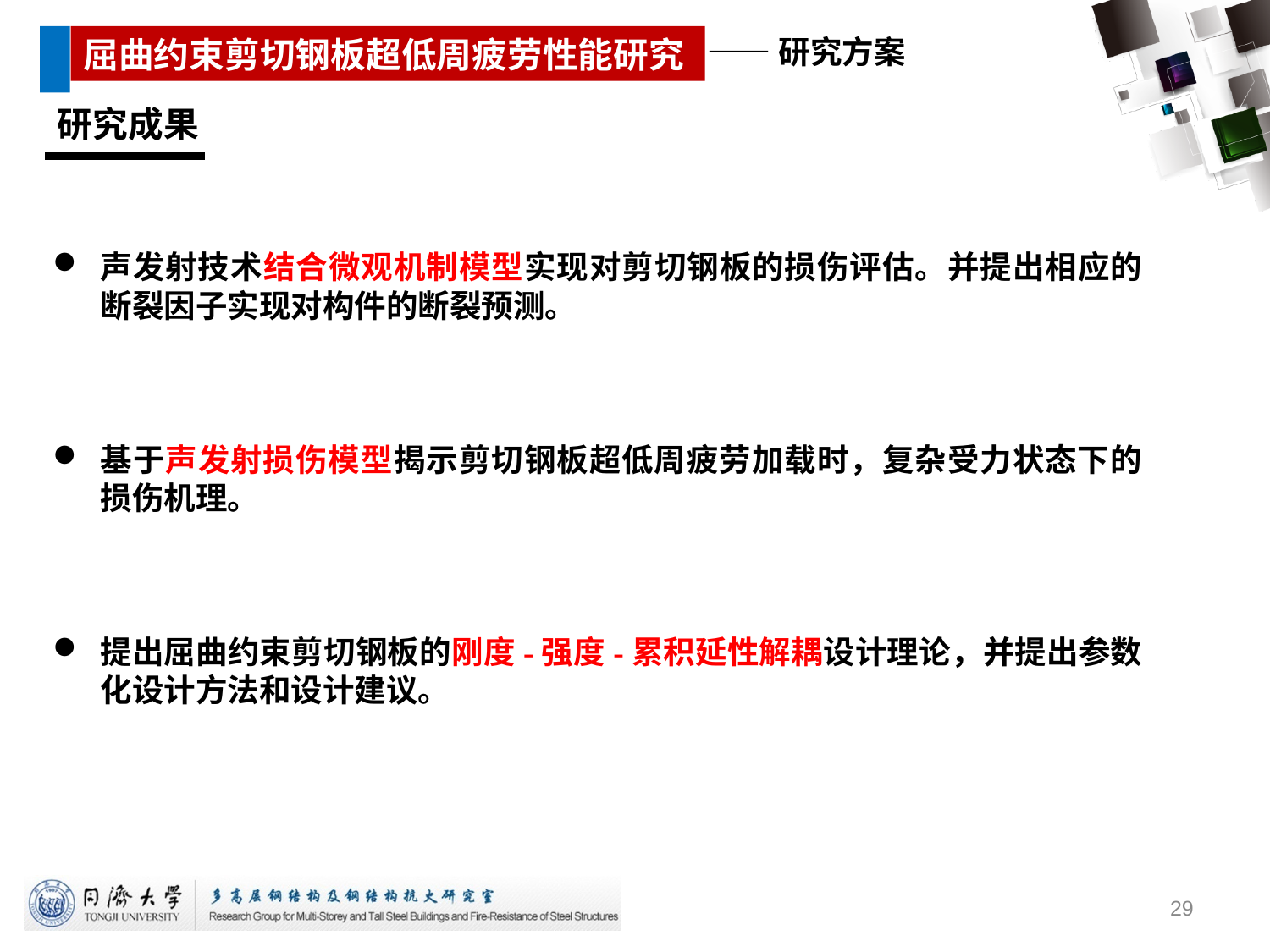

研究成果
声发射技术结合微观机制模型实现对剪切钢板的损伤评估。并提出相应的断裂因子实现对构件的断裂预测。
基于声发射损伤模型揭示剪切钢板超低周疲劳加载时，复杂受力状态下的损伤机理。
提出屈曲约束剪切钢板的刚度-强度-累积延性解耦设计理论，并提出参数化设计方法和设计建议。
29